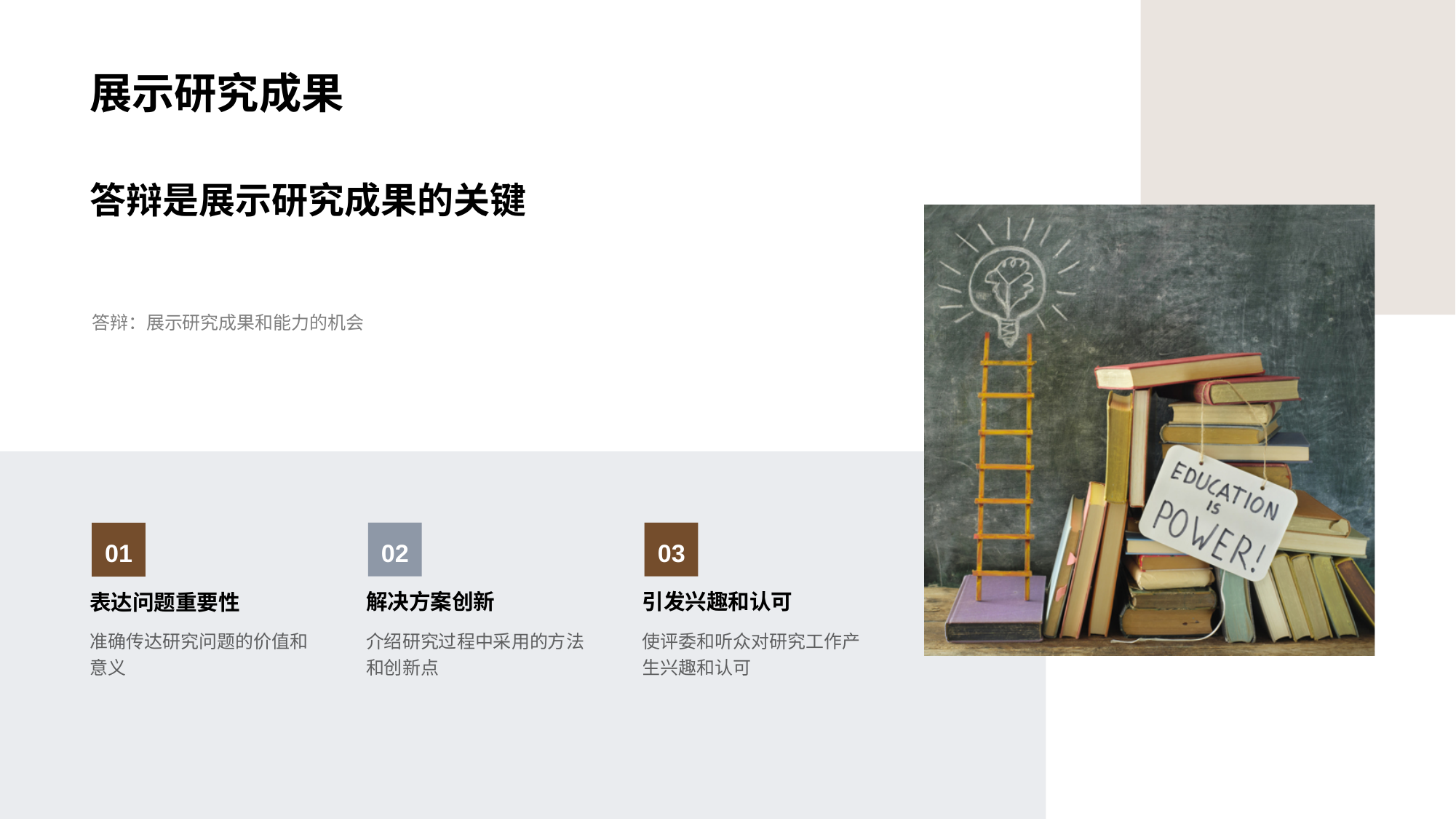

答辩是展示研究成果的关键
答辩：展示研究成果和能力的机会
02
解决方案创新
介绍研究过程中采用的方法和创新点
03
引发兴趣和认可
使评委和听众对研究工作产生兴趣和认可
01
表达问题重要性
准确传达研究问题的价值和意义
# 展示研究成果